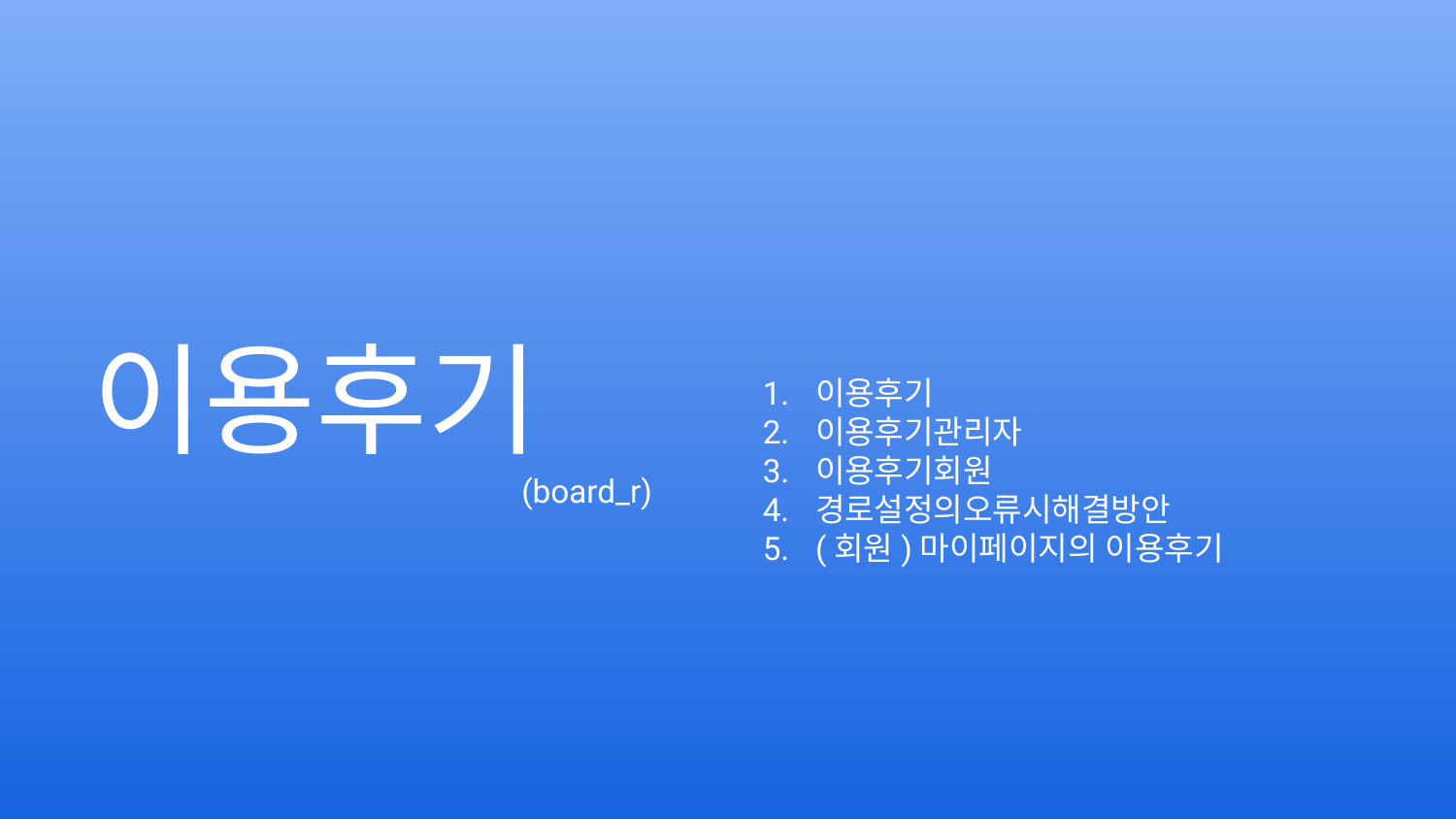

# 이용후기
이용후기
이용후기관리자
이용후기회원
경로설정의오류시해결방안
(회원)마이페이지의 이용후기
(board_r)